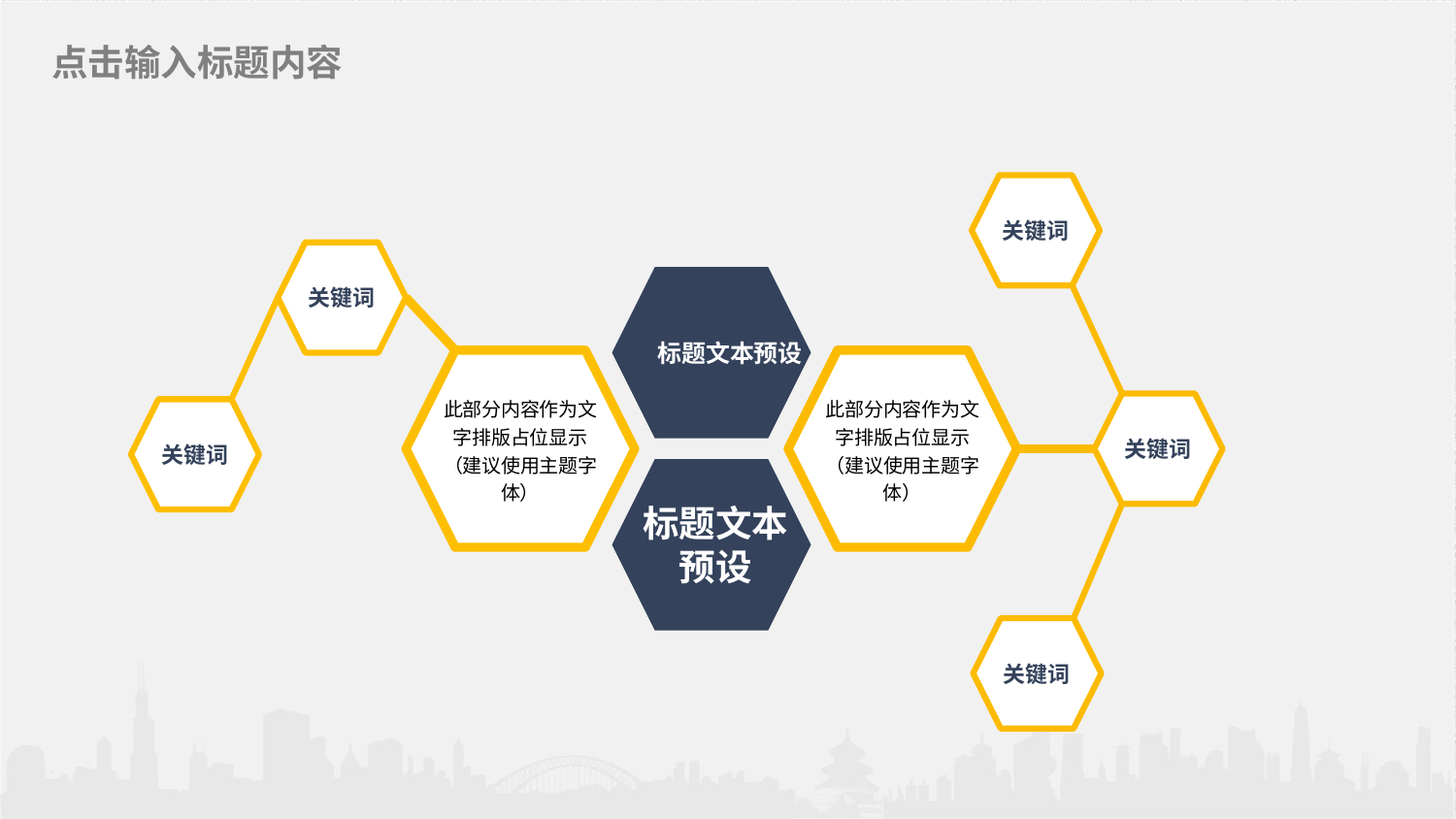

点击输入标题内容
关键词
关键词
关键词
此部分内容作为文字排版占位显示
（建议使用主题字体）
关键词
此部分内容作为文字排版占位显示
（建议使用主题字体）
关键词
标题文本预设
标题文本
预设